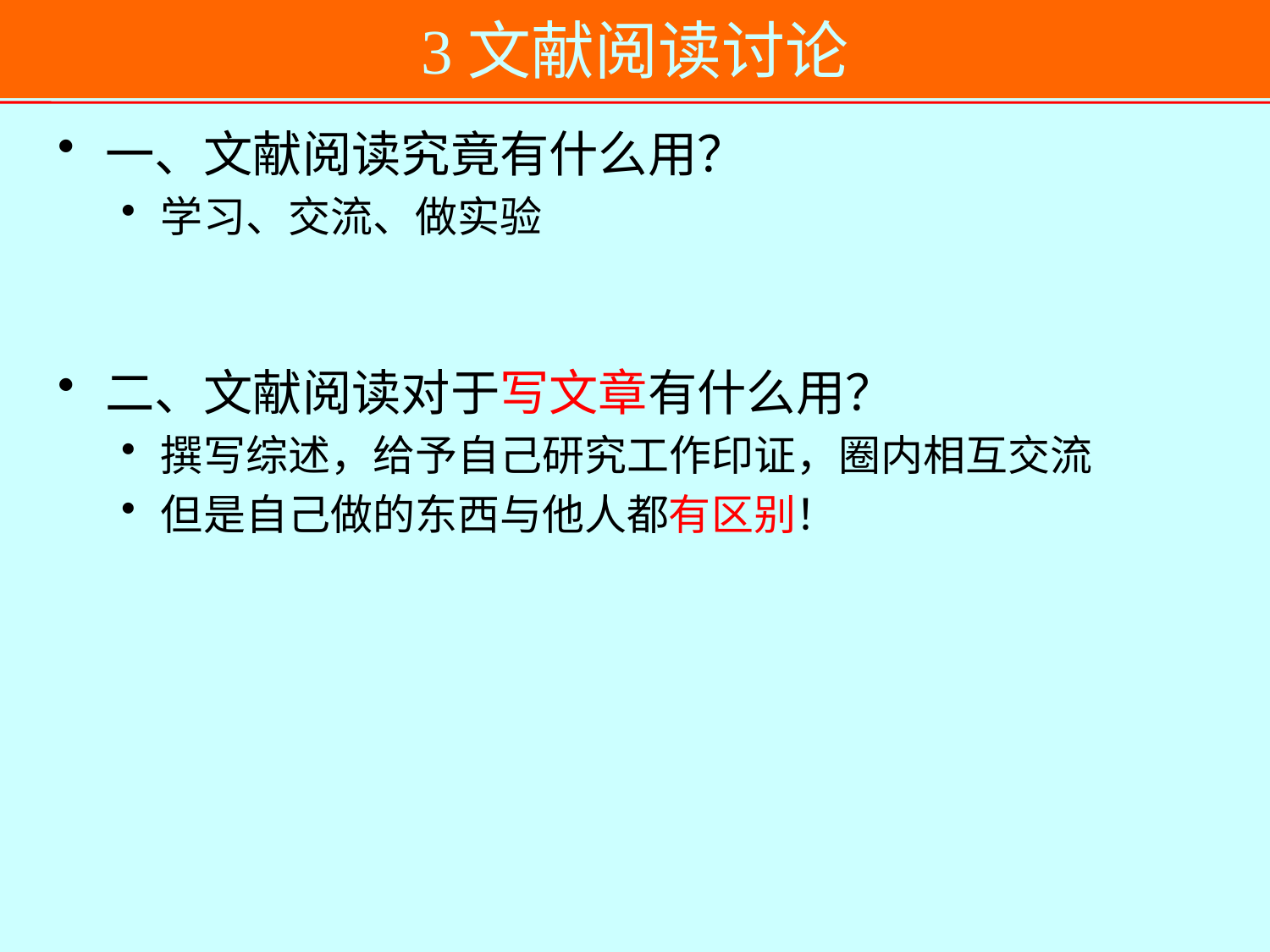

# 3文献阅读讨论
一、文献阅读究竟有什么用？
学习、交流、做实验

二、文献阅读对于写文章有什么用？
撰写综述，给予自己研究工作印证，圈内相互交流
但是自己做的东西与他人都有区别！